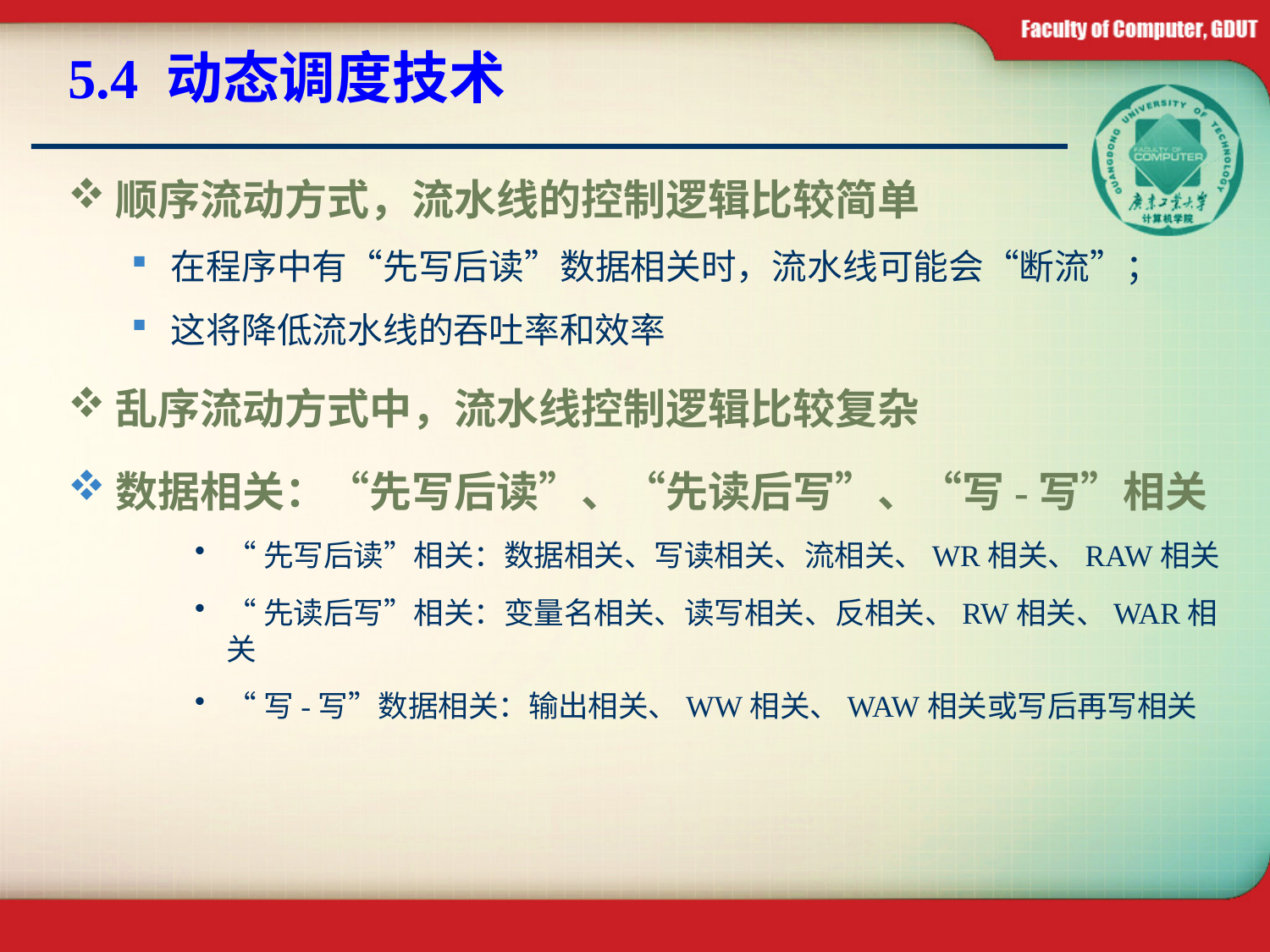

# 5.4 动态调度技术
顺序流动方式，流水线的控制逻辑比较简单
在程序中有“先写后读”数据相关时，流水线可能会“断流”；
这将降低流水线的吞吐率和效率
乱序流动方式中，流水线控制逻辑比较复杂
数据相关：“先写后读”、“先读后写”、“写-写”相关
“先写后读”相关：数据相关、写读相关、流相关、WR相关、RAW相关
“先读后写”相关：变量名相关、读写相关、反相关、RW相关、WAR相关
“写-写”数据相关：输出相关、WW相关、WAW相关或写后再写相关